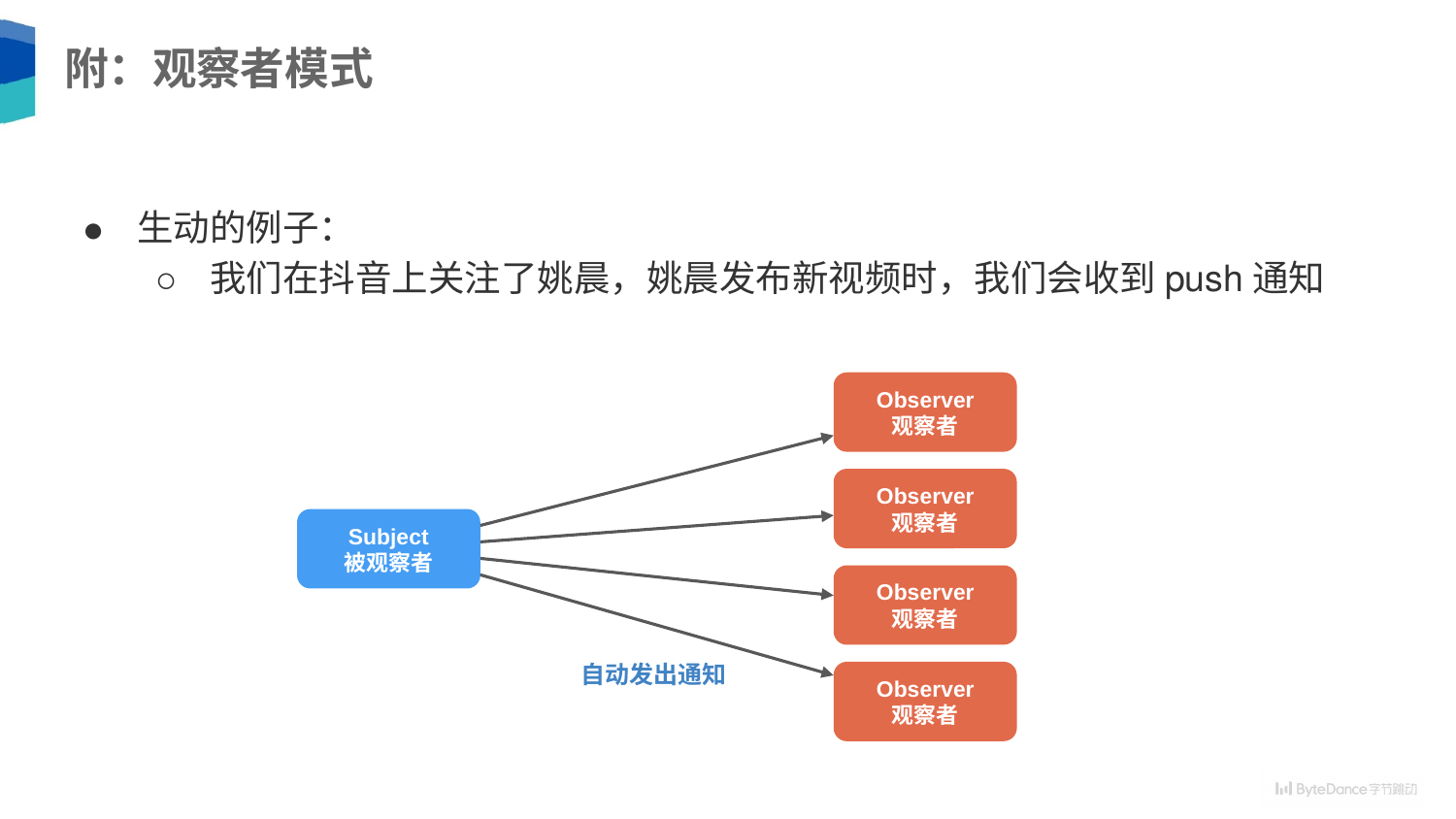

# 附：观察者模式
生动的例子：
我们在抖音上关注了姚晨，姚晨发布新视频时，我们会收到push通知
Observer
观察者

Observer
观察者

Subject
被观察者

Observer
观察者

自动发出通知
Observer
观察者